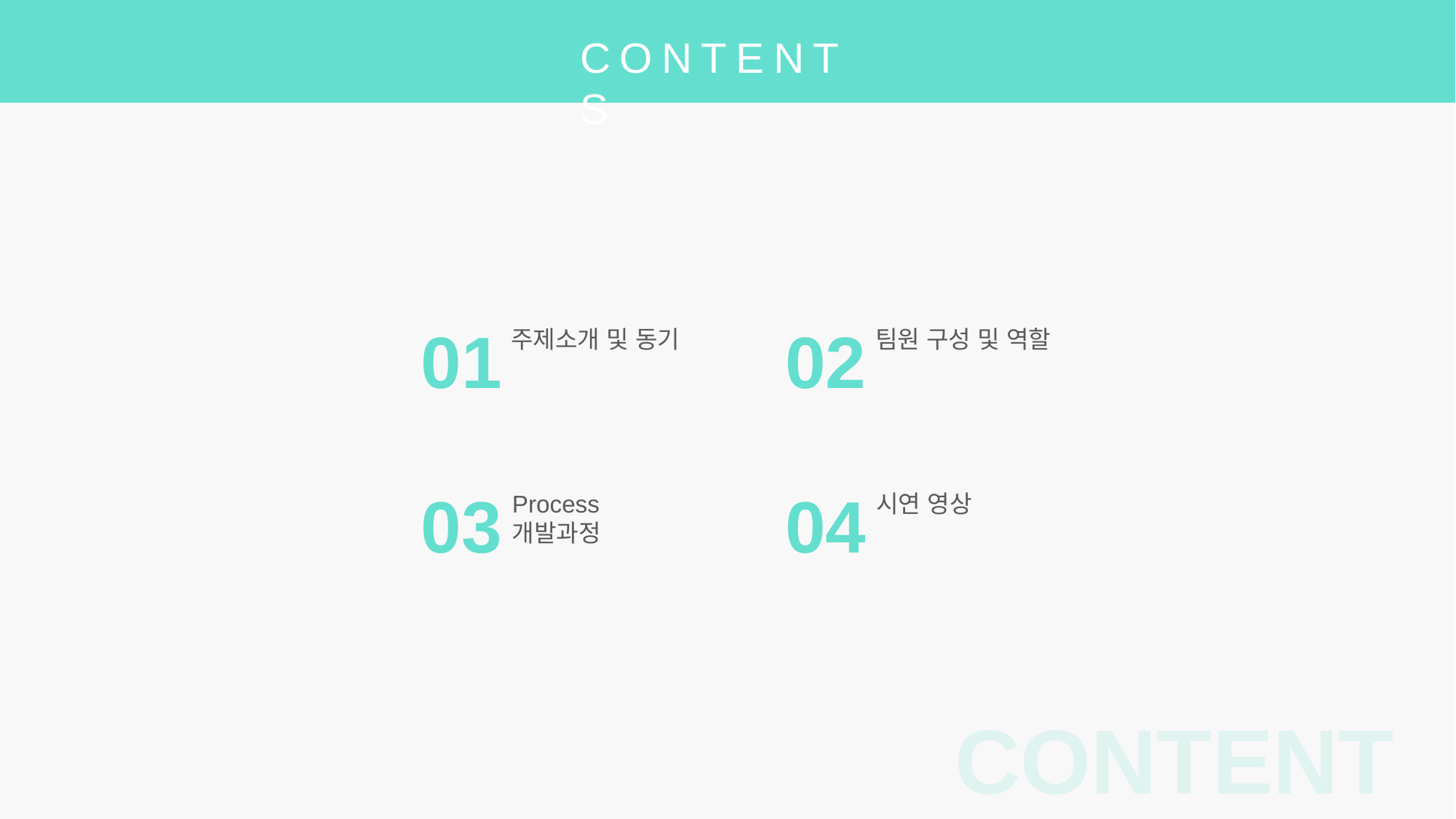

CONTENTS
01
주제소개 및 동기
02
팀원 구성 및 역할
03
Process
개발과정
04
시연 영상
CONTENTS